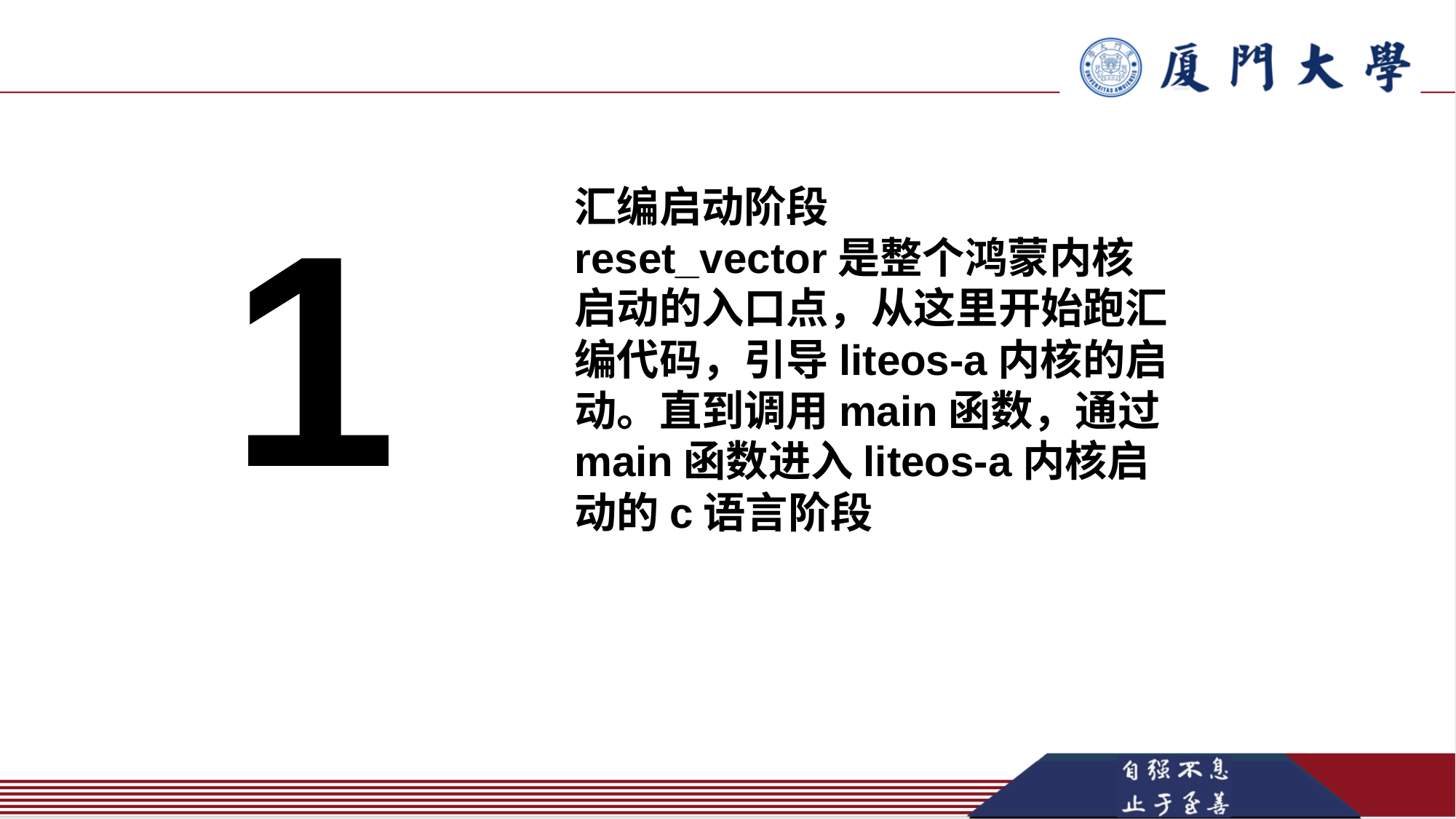

1
汇编启动阶段
reset_vector是整个鸿蒙内核启动的入口点，从这里开始跑汇编代码，引导liteos-a内核的启动。直到调用main函数，通过main函数进入liteos-a内核启动的c语言阶段